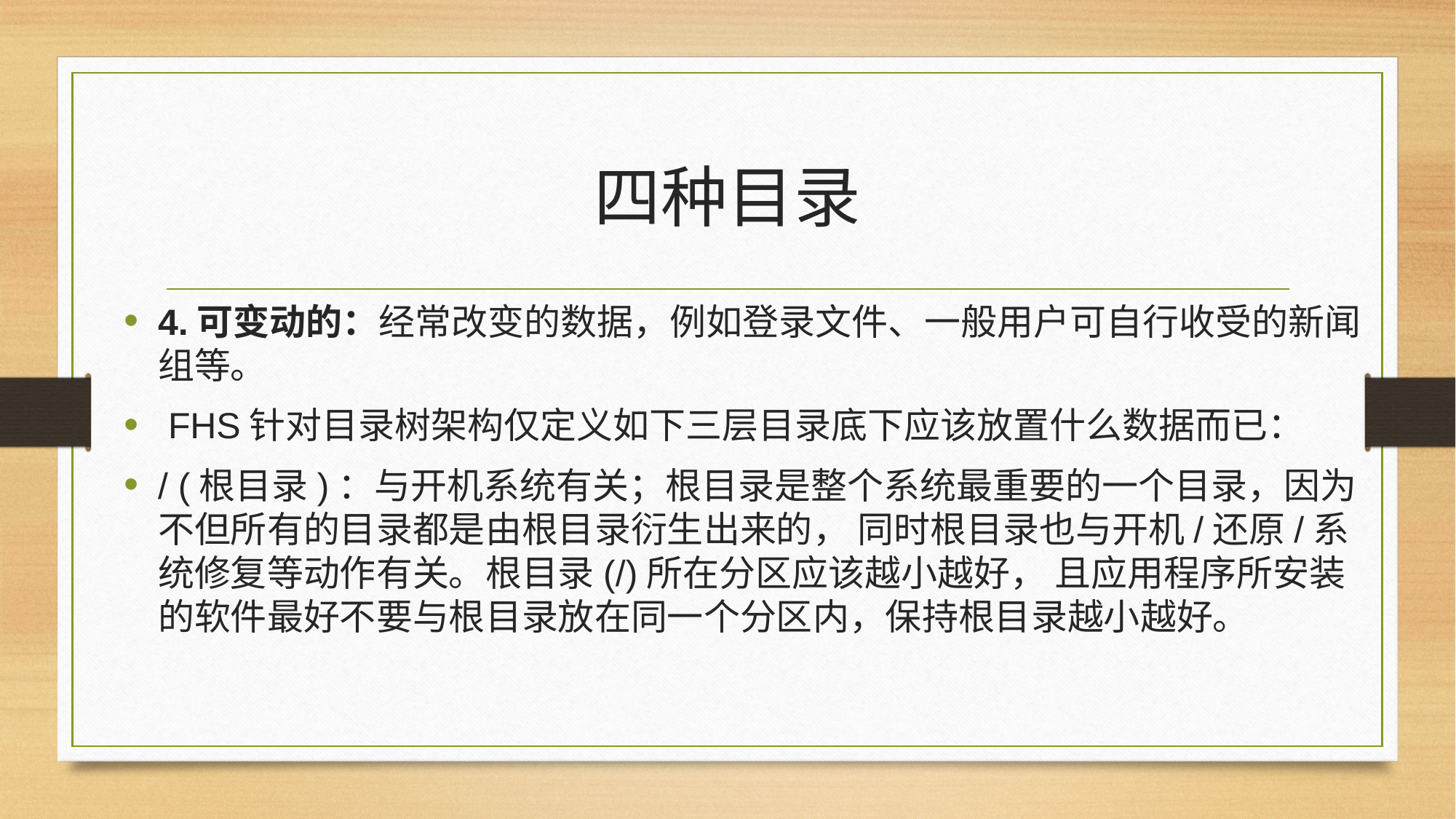

# 四种目录
4.可变动的：经常改变的数据，例如登录文件、一般用户可自行收受的新闻组等。
 FHS针对目录树架构仅定义如下三层目录底下应该放置什么数据而已：
/ (根目录)：与开机系统有关；根目录是整个系统最重要的一个目录，因为不但所有的目录都是由根目录衍生出来的， 同时根目录也与开机/还原/系统修复等动作有关。根目录(/)所在分区应该越小越好， 且应用程序所安装的软件最好不要与根目录放在同一个分区内，保持根目录越小越好。